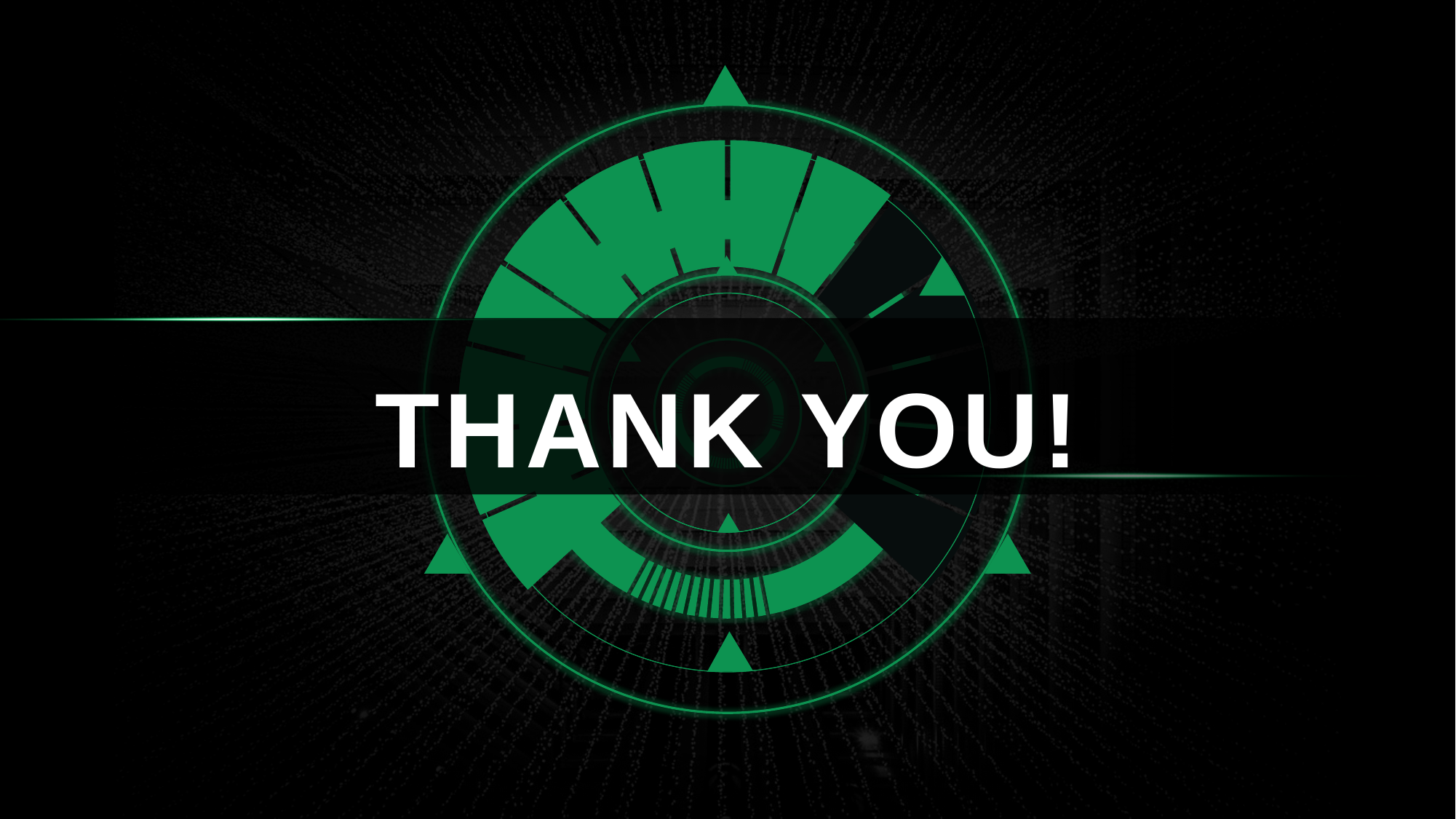

### Chart

| Category | 销售额 |
|---|---|
| 第一季度 | 1.0 |
| 第二季度 | 1.0 |
| 第三季度 | 1.0 |
| 第四季度 | 1.0 |

THANK YOU!